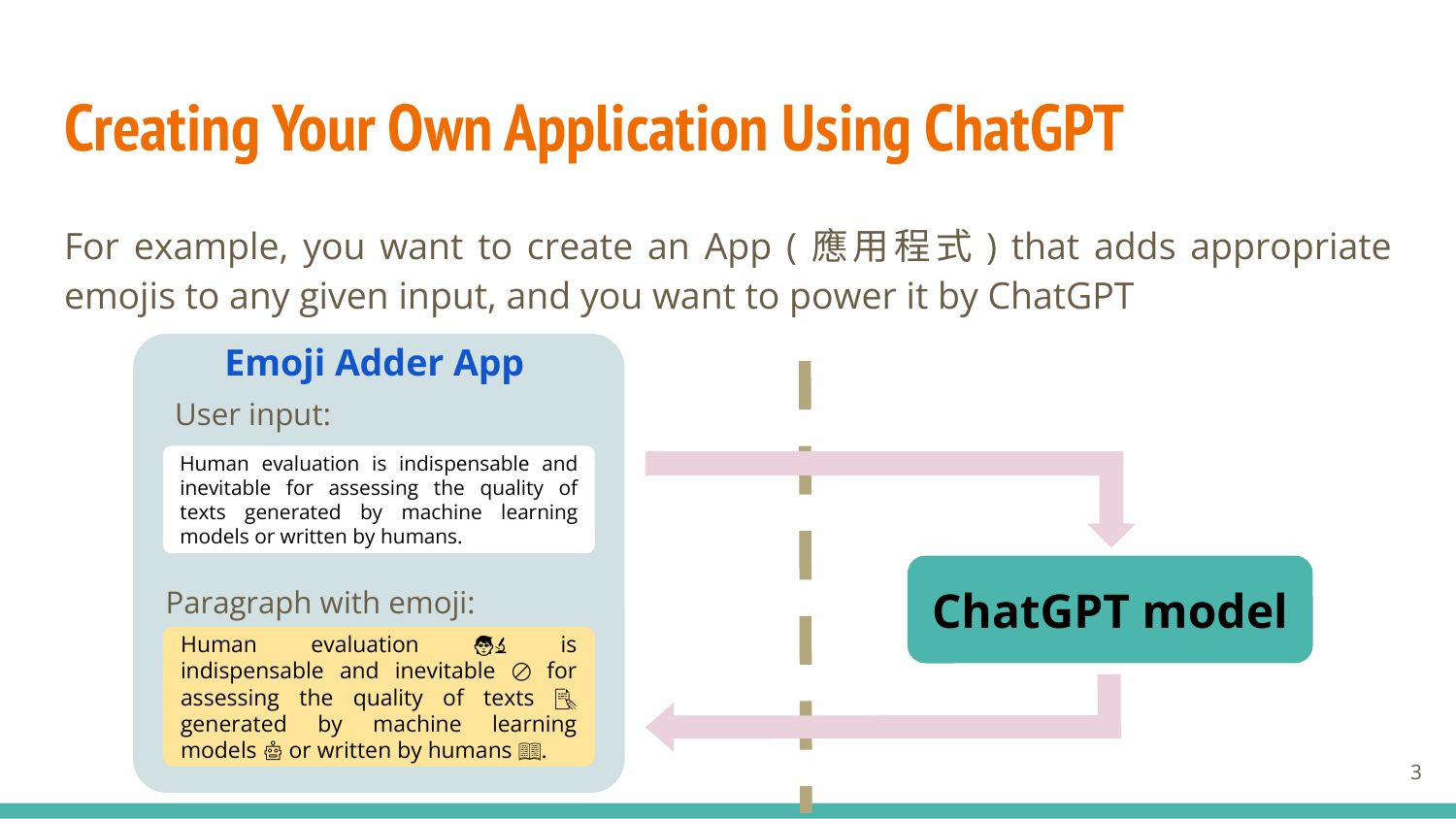

# Creating Your Own Application Using ChatGPT
For example, you want to create an App (應用程式) that adds appropriate emojis to any given input, and you want to power it by ChatGPT
Emoji Adder App

User input:
Human evaluation is indispensable and inevitable for assessing the quality of texts generated by machine learning models or written by humans.
Paragraph with emoji:
Human evaluation 🧑‍🔬 is indispensable and inevitable 🚫 for assessing the quality of texts 📝 generated by machine learning models 🤖 or written by humans 📖.

ChatGPT model
3